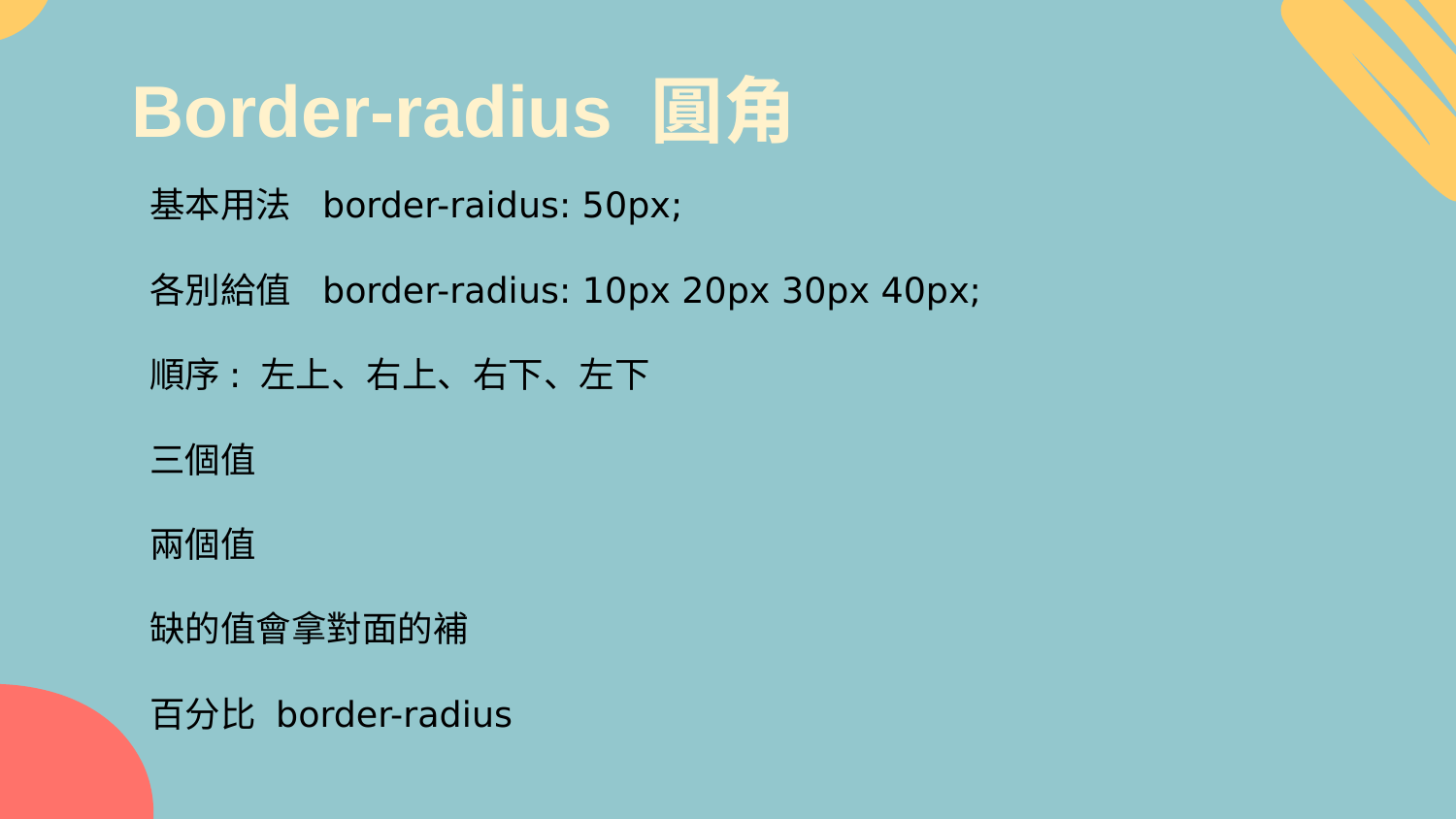

# Border-radius 圓角
基本用法  border-raidus: 50px;

各別給值  border-radius: 10px 20px 30px 40px;

順序: 左上、右上、右下、左下

三個值

兩個值

缺的值會拿對面的補

百分比 border-radius ￼